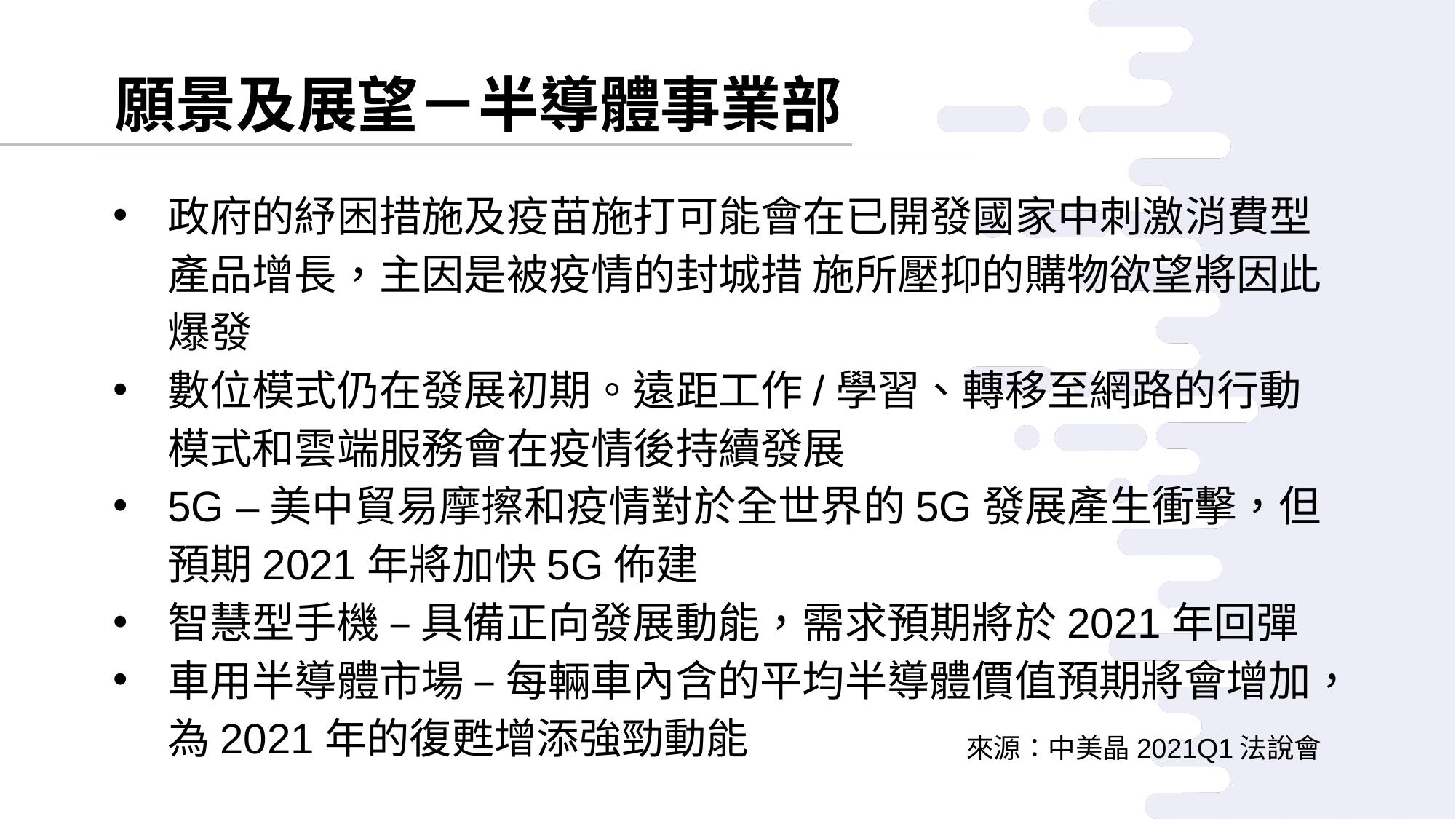

願景及展望－半導體事業部
政府的紓困措施及疫苗施打可能會在已開發國家中刺激消費型產品增長，主因是被疫情的封城措 施所壓抑的購物欲望將因此爆發
數位模式仍在發展初期。遠距工作/學習、轉移至網路的行動模式和雲端服務會在疫情後持續發展
5G –美中貿易摩擦和疫情對於全世界的5G發展產生衝擊，但預期2021年將加快5G佈建
智慧型手機 – 具備正向發展動能，需求預期將於2021年回彈
車用半導體市場 – 每輛車內含的平均半導體價值預期將會增加，為2021年的復甦增添強勁動能

來源：中美晶2021Q1法說會